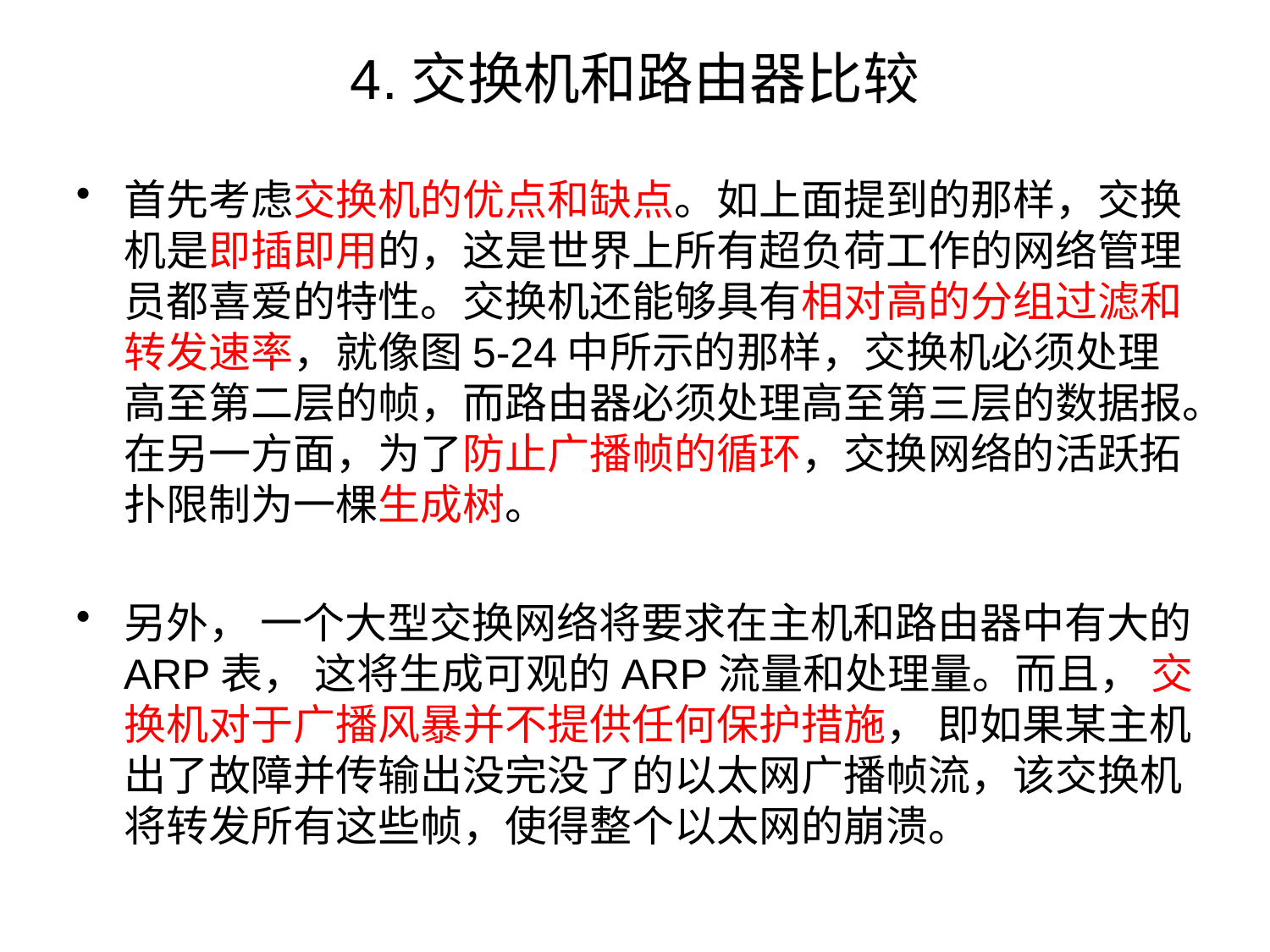

# 4.交换机和路由器比较
首先考虑交换机的优点和缺点。如上面提到的那样，交换机是即插即用的，这是世界上所有超负荷工作的网络管理员都喜爱的特性。交换机还能够具有相对高的分组过滤和转发速率，就像图5-24中所示的那样，交换机必须处理高至第二层的帧，而路由器必须处理高至第三层的数据报。在另一方面，为了防止广播帧的循环，交换网络的活跃拓扑限制为一棵生成树。

另外， 一个大型交换网络将要求在主机和路由器中有大的ARP表， 这将生成可观的ARP流量和处理量。而且， 交换机对于广播风暴并不提供任何保护措施， 即如果某主机出了故障并传输出没完没了的以太网广播帧流，该交换机将转发所有这些帧，使得整个以太网的崩溃。